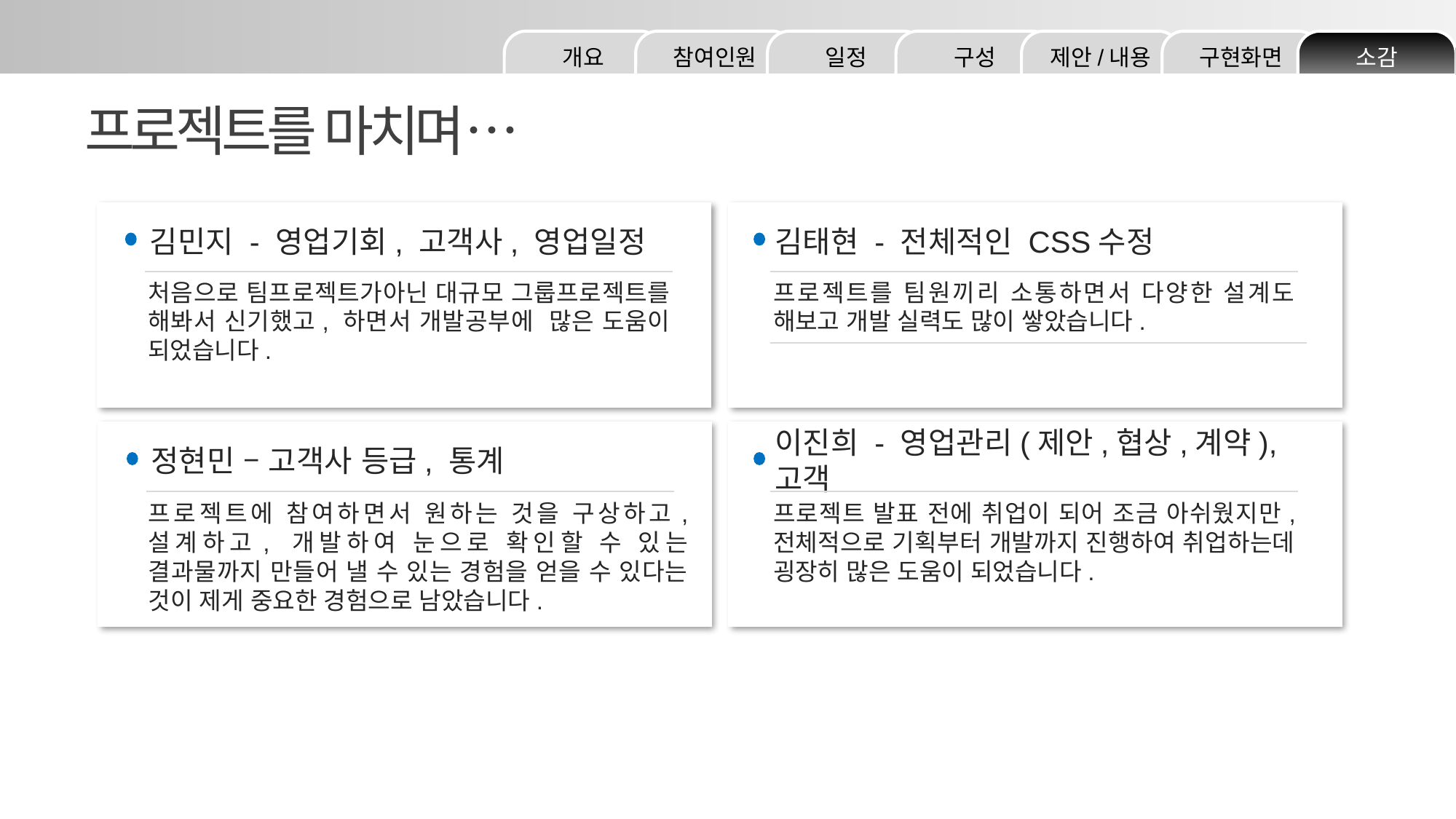

소감
구현화면
제안/내용
구성
일정
참여인원
개요

프로젝트를 마치며…

김민지 - 영업기회, 고객사, 영업일정
김태현 - 전체적인 CSS수정

처음으로 팀프로젝트가아닌 대규모 그룹프로젝트를 해봐서 신기했고, 하면서 개발공부에  많은 도움이 되었습니다.
프로젝트를 팀원끼리 소통하면서 다양한 설계도 해보고 개발 실력도 많이 쌓았습니다.

정현민 – 고객사 등급, 통계
이진희 - 영업관리(제안,협상,계약), 고객

프로젝트에 참여하면서 원하는 것을 구상하고, 설계하고, 개발하여 눈으로 확인할 수 있는 결과물까지 만들어 낼 수 있는 경험을 얻을 수 있다는 것이 제게 중요한 경험으로 남았습니다.
프로젝트 발표 전에 취업이 되어 조금 아쉬웠지만, 전체적으로 기획부터 개발까지 진행하여 취업하는데 굉장히 많은 도움이 되었습니다.